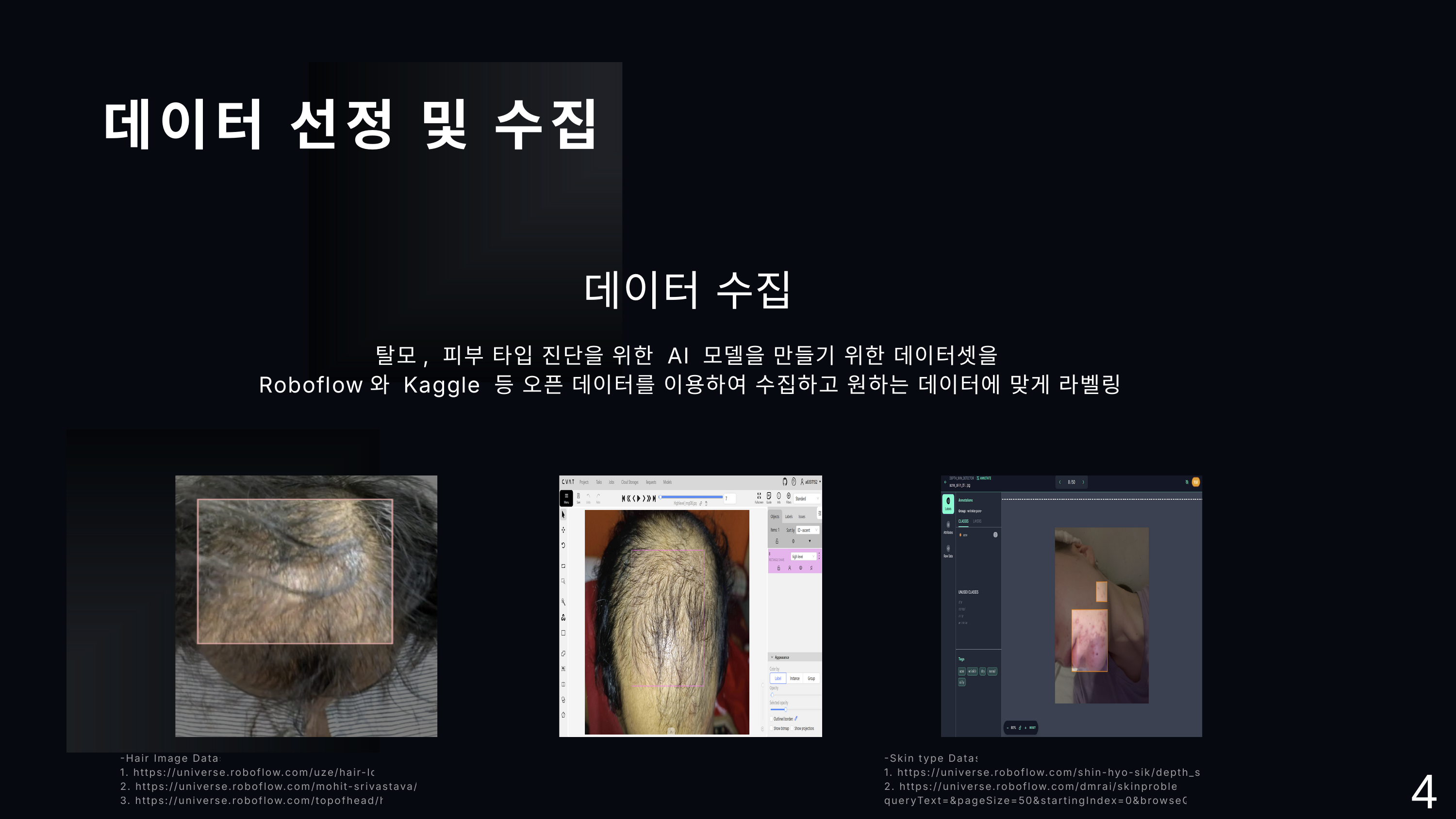

데이터 선정 및 수집
데이터 수집
탈모, 피부 타입 진단을 위한 AI 모델을 만들기 위한 데이터셋을
Roboflow와 Kaggle 등 오픈 데이터를 이용하여 수집하고 원하는 데이터에 맞게 라벨링

-Hair Image Dataset-
1. https://universe.roboflow.com/uze/hair-loss-nq8hh
2. https://universe.roboflow.com/mohit-srivastava/hexa-7bin2
3. https://universe.roboflow.com/topofhead/hair-vcdau
-Skin type Dataset-
1. https://universe.roboflow.com/shin-hyo-sik/depth_skin_detector
2. https://universe.roboflow.com/dmrai/skinproblem/browse?queryText=&pageSize=50&startingIndex=0&browseQuery=true
4